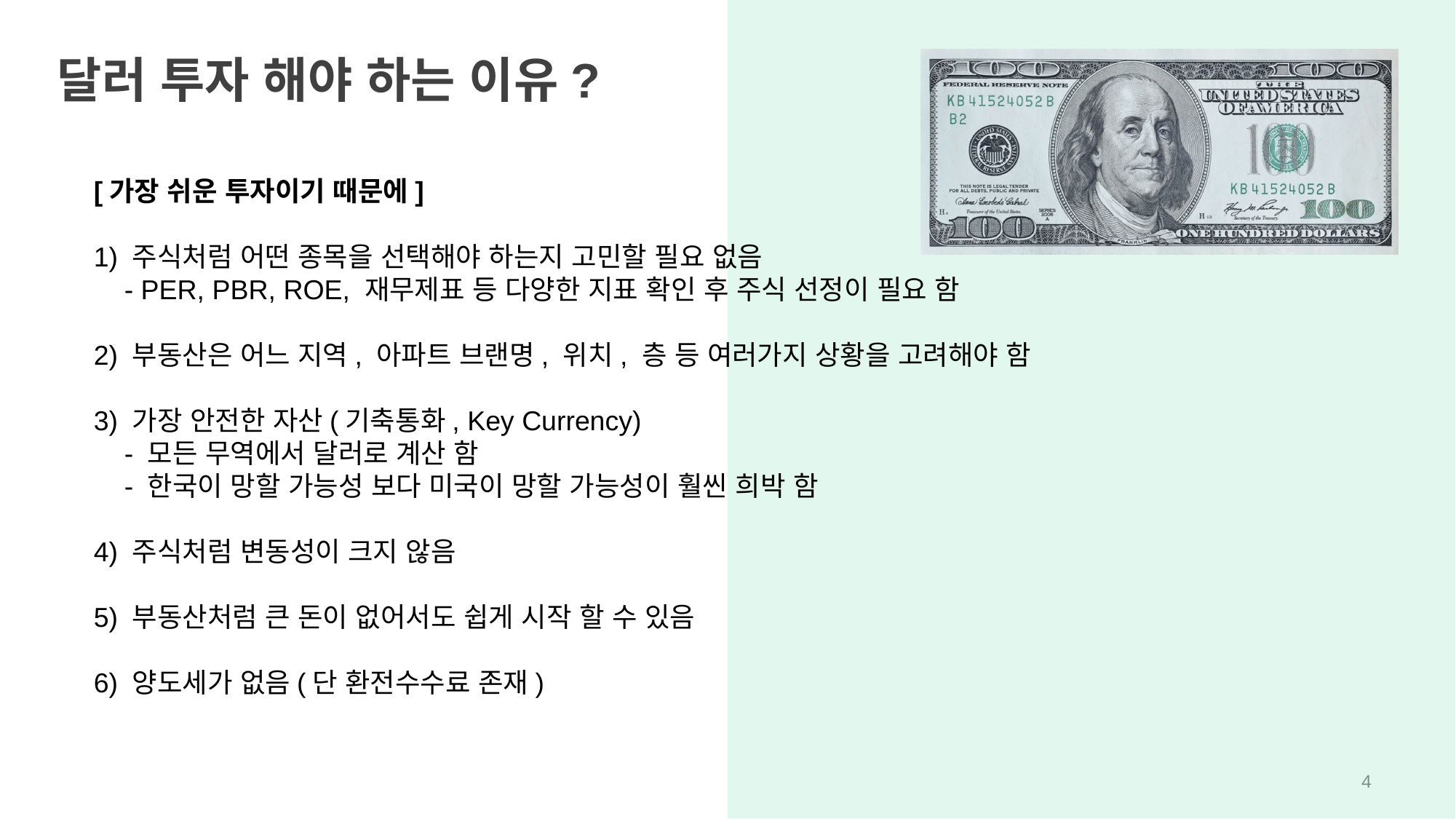

달러 투자 해야 하는 이유?
[가장 쉬운 투자이기 때문에]

1) 주식처럼 어떤 종목을 선택해야 하는지 고민할 필요 없음
    - PER, PBR, ROE, 재무제표 등 다양한 지표 확인 후 주식 선정이 필요 함

2) 부동산은 어느 지역, 아파트 브랜명, 위치, 층 등 여러가지 상황을 고려해야 함

3) 가장 안전한 자산(기축통화, Key Currency)
    - 모든 무역에서 달러로 계산 함
    - 한국이 망할 가능성 보다 미국이 망할 가능성이 훨씬 희박 함

4) 주식처럼 변동성이 크지 않음

5) 부동산처럼 큰 돈이 없어서도 쉽게 시작 할 수 있음

6) 양도세가 없음(단 환전수수료 존재)
4